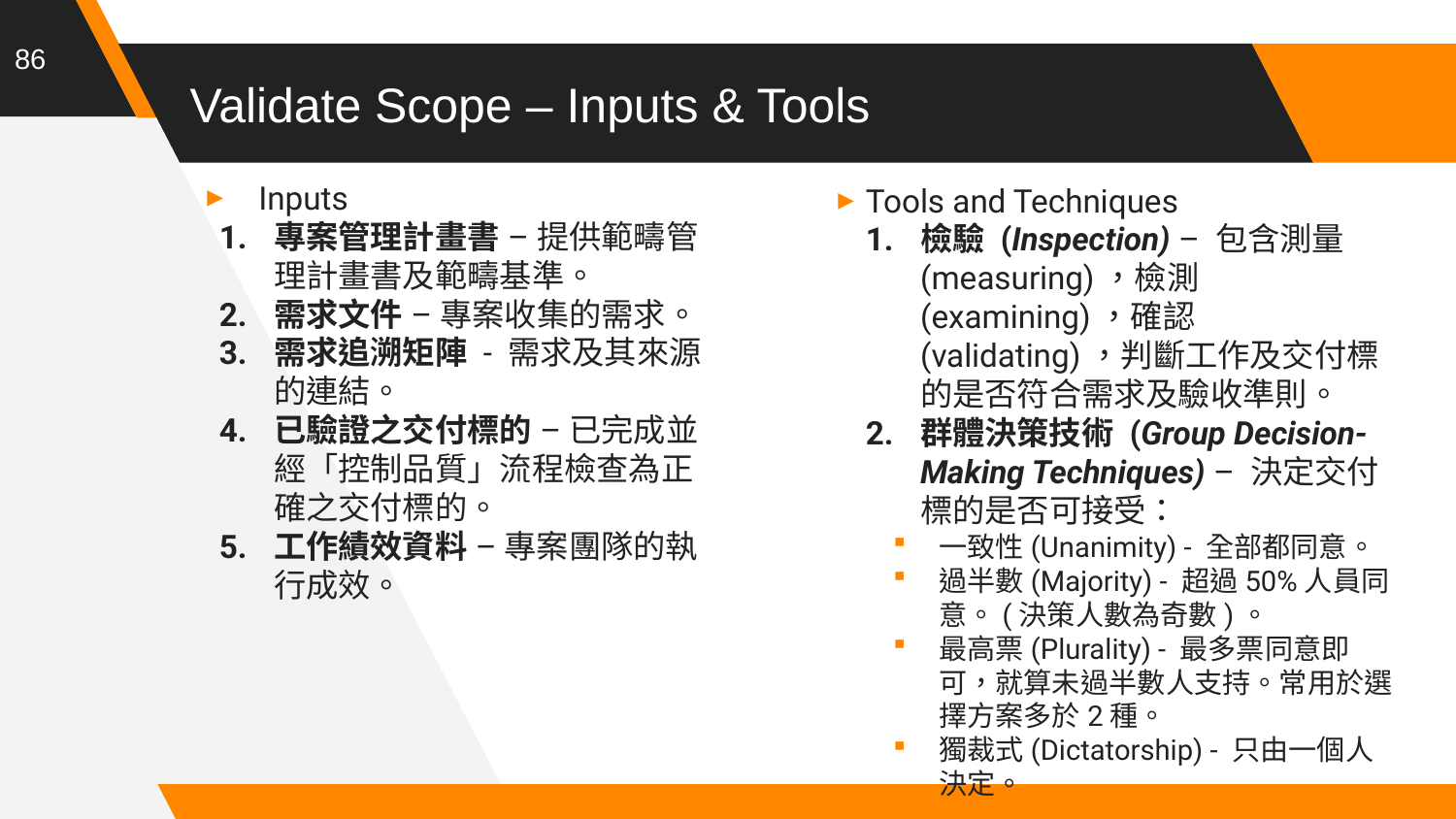

86
# Validate Scope – Inputs & Tools
Inputs
專案管理計畫書 – 提供範疇管理計畫書及範疇基準。
需求文件 – 專案收集的需求。
需求追溯矩陣 - 需求及其來源的連結。
已驗證之交付標的 – 已完成並經「控制品質」流程檢查為正確之交付標的。
工作績效資料 – 專案團隊的執行成效。

Tools and Techniques
檢驗 (Inspection) – 包含測量(measuring)，檢測(examining)，確認(validating)，判斷工作及交付標的是否符合需求及驗收準則。
群體決策技術 (Group Decision-Making Techniques) – 決定交付標的是否可接受：
一致性(Unanimity) - 全部都同意。
過半數(Majority) - 超過50%人員同意。(決策人數為奇數)。
最高票(Plurality) - 最多票同意即可，就算未過半數人支持。常用於選擇方案多於2種。
獨裁式(Dictatorship) - 只由一個人決定。